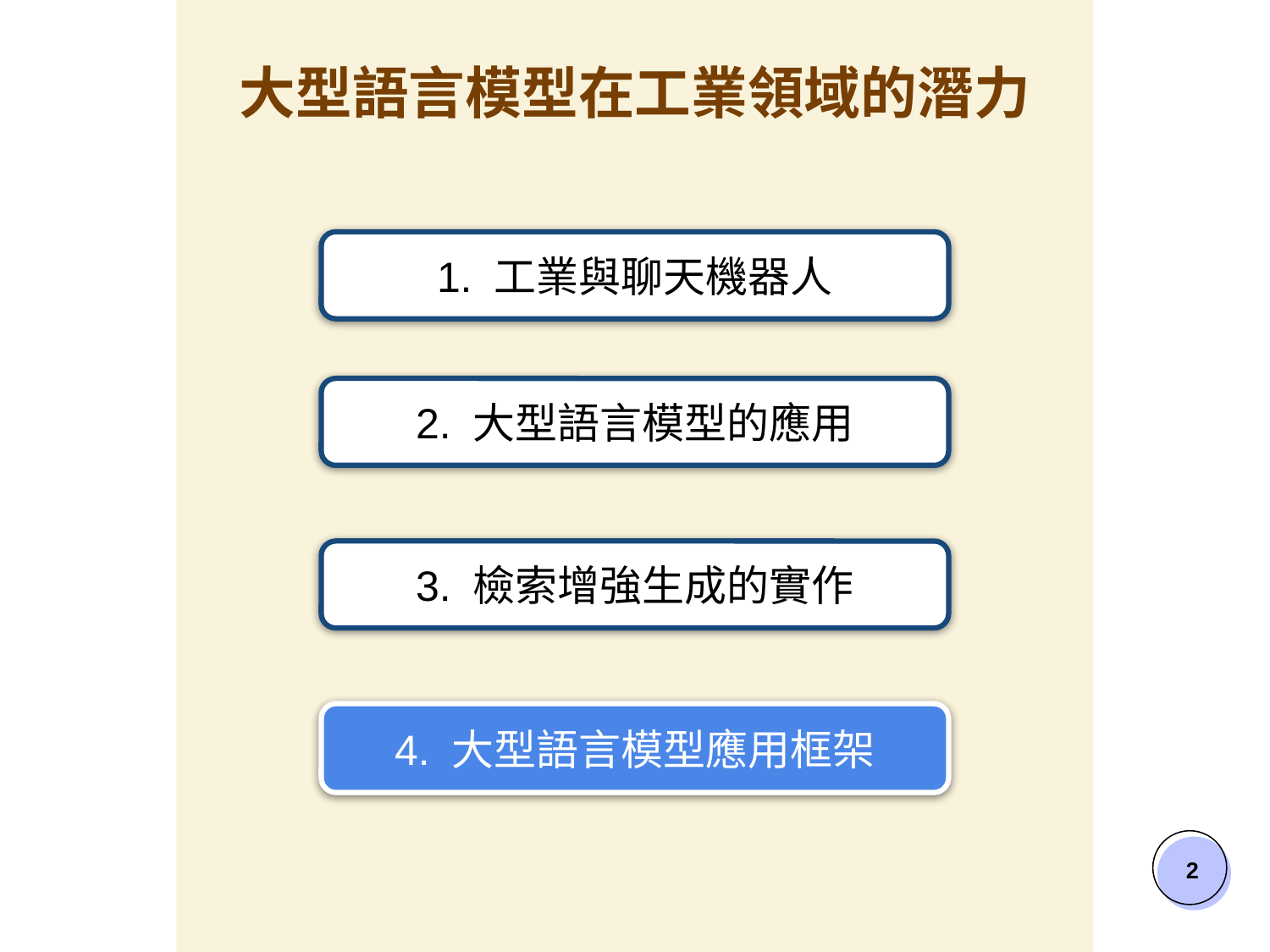

# 大型語言模型在工業領域的潛力

1. 工業與聊天機器人
2. 大型語言模型的應用
3. 檢索增強生成的實作
4. 大型語言模型應用框架
2